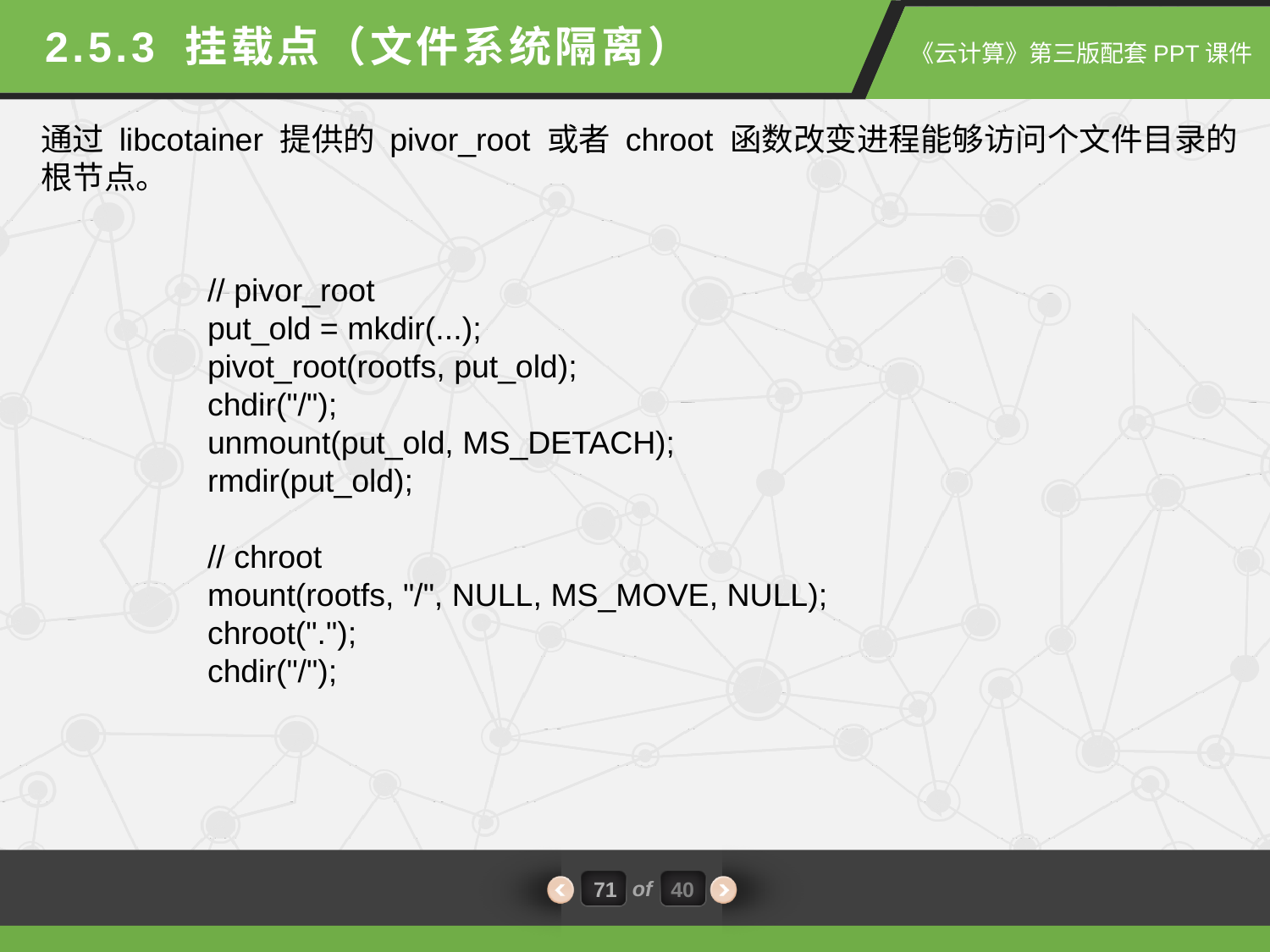

2.5.3 挂载点（文件系统隔离）
通过 libcotainer 提供的 pivor_root 或者 chroot 函数改变进程能够访问个文件目录的根节点。
// pivor_root
put_old = mkdir(...);
pivot_root(rootfs, put_old);
chdir("/");
unmount(put_old, MS_DETACH);
rmdir(put_old);

// chroot
mount(rootfs, "/", NULL, MS_MOVE, NULL);
chroot(".");
chdir("/");
71